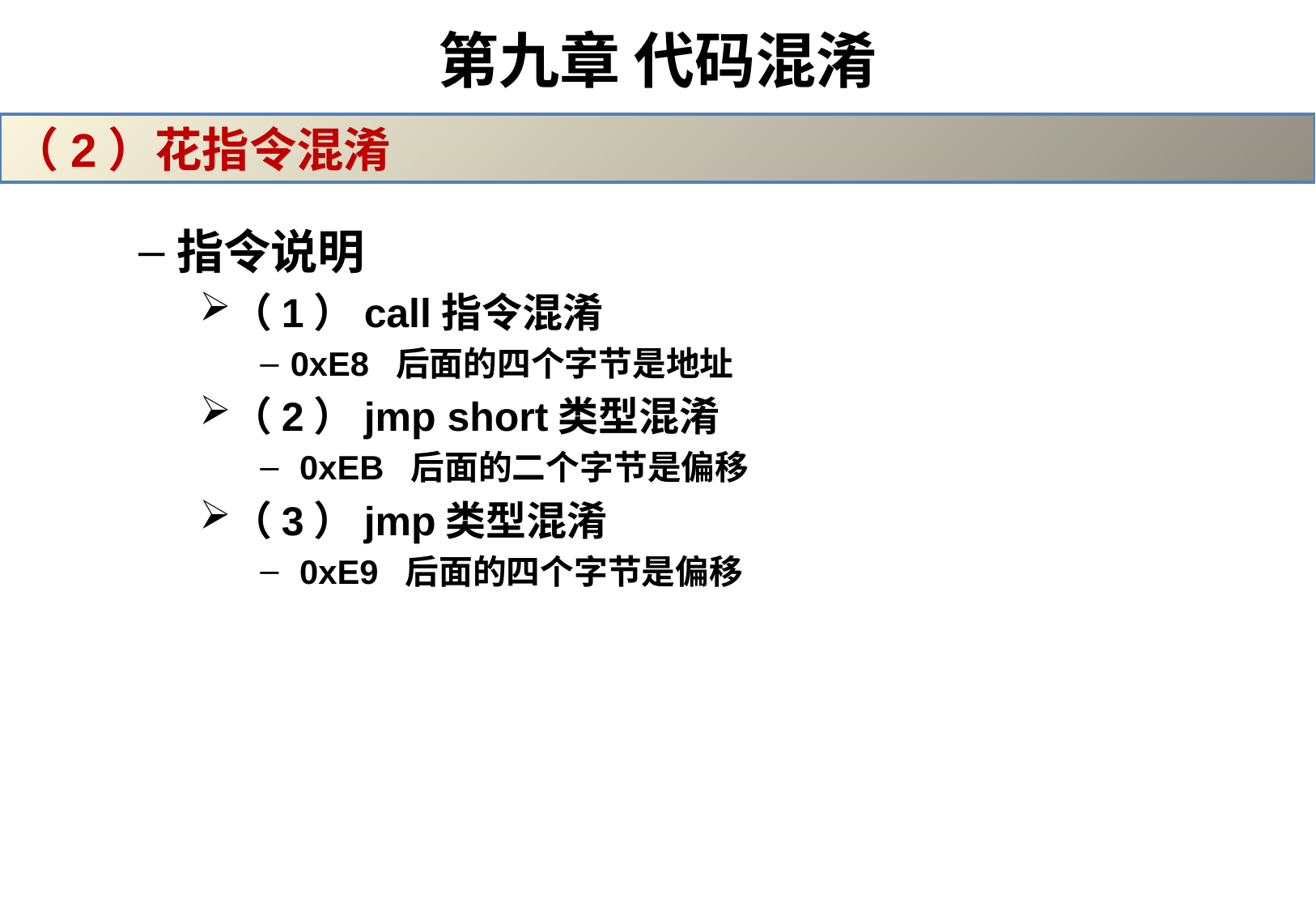

# 第九章 代码混淆
（2）花指令混淆
指令说明
（1）call指令混淆
0xE8  后面的四个字节是地址
（2）jmp short类型混淆
 0xEB  后面的二个字节是偏移
（3）jmp类型混淆
 0xE9  后面的四个字节是偏移